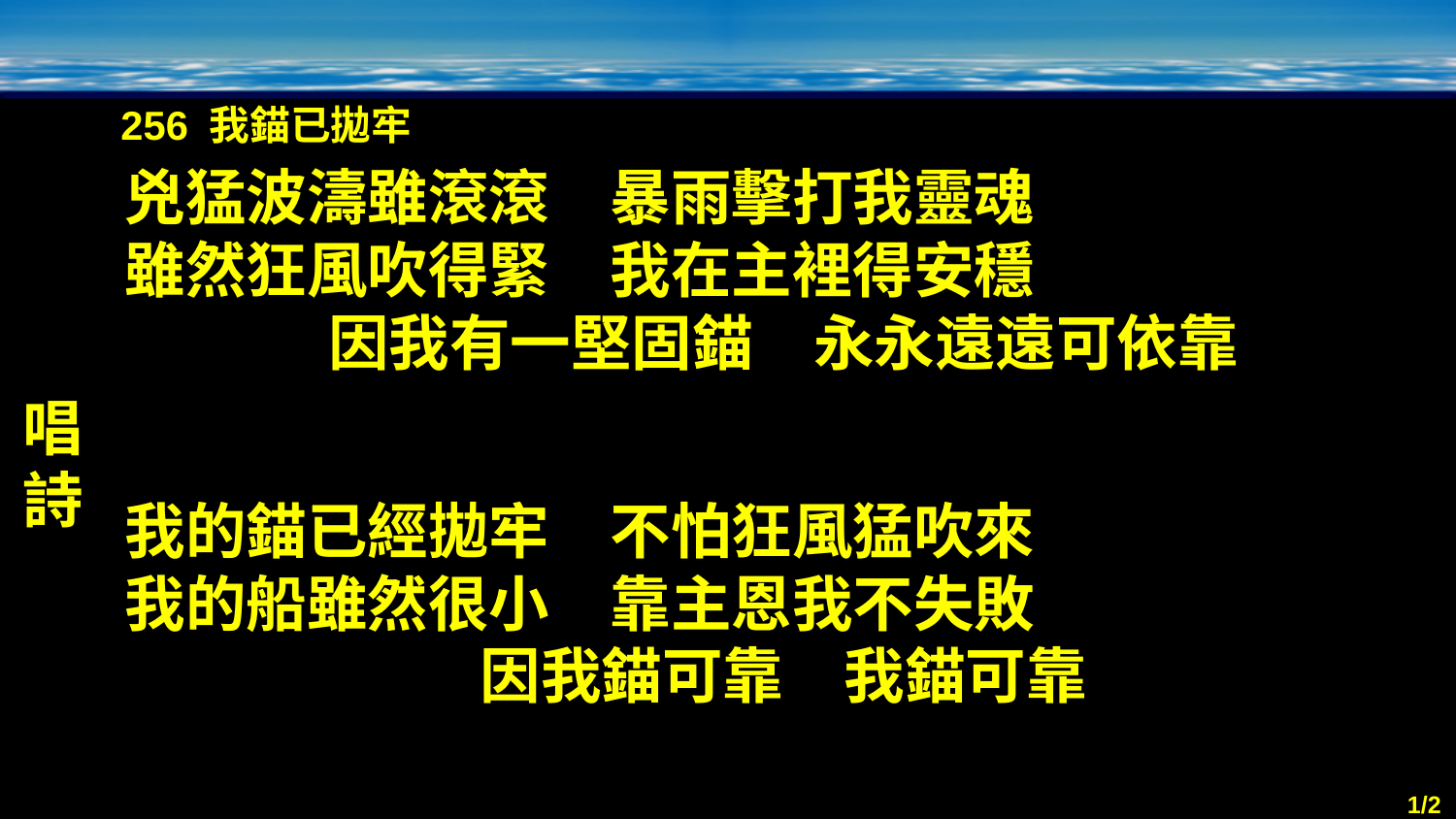

256 我錨已拋牢
唱詩
兇猛波濤雖滾滾　暴雨擊打我靈魂
雖然狂風吹得緊　我在主裡得安穩
因我有一堅固錨　永永遠遠可依靠
我的錨已經拋牢　不怕狂風猛吹來
我的船雖然很小　靠主恩我不失敗
因我錨可靠　我錨可靠
1/2